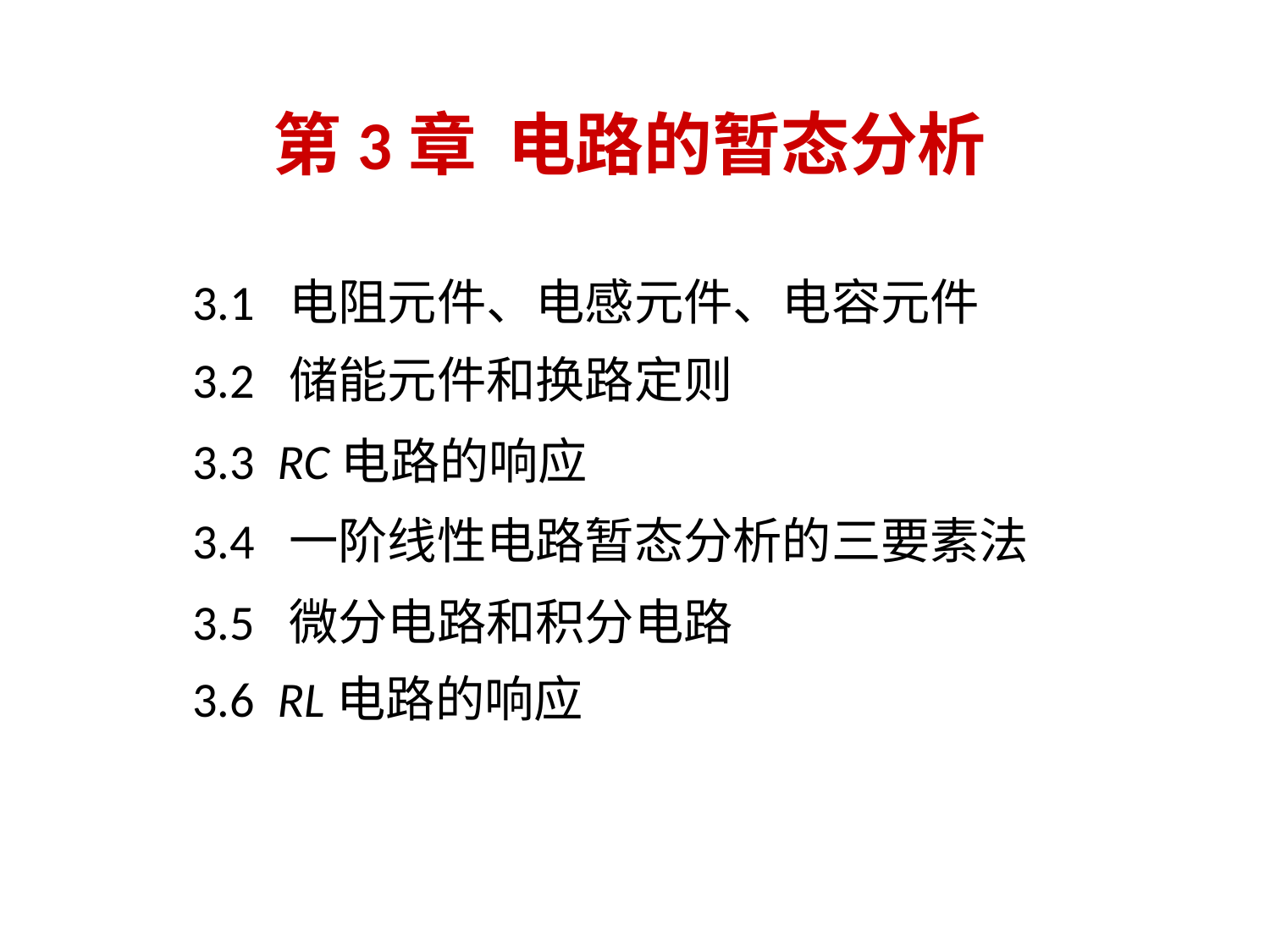

# 第3章  电路的暂态分析
3.1  电阻元件、电感元件、电容元件
3.2  储能元件和换路定则
3.3  RC电路的响应
3.4  一阶线性电路暂态分析的三要素法
3.5  微分电路和积分电路
3.6  RL电路的响应